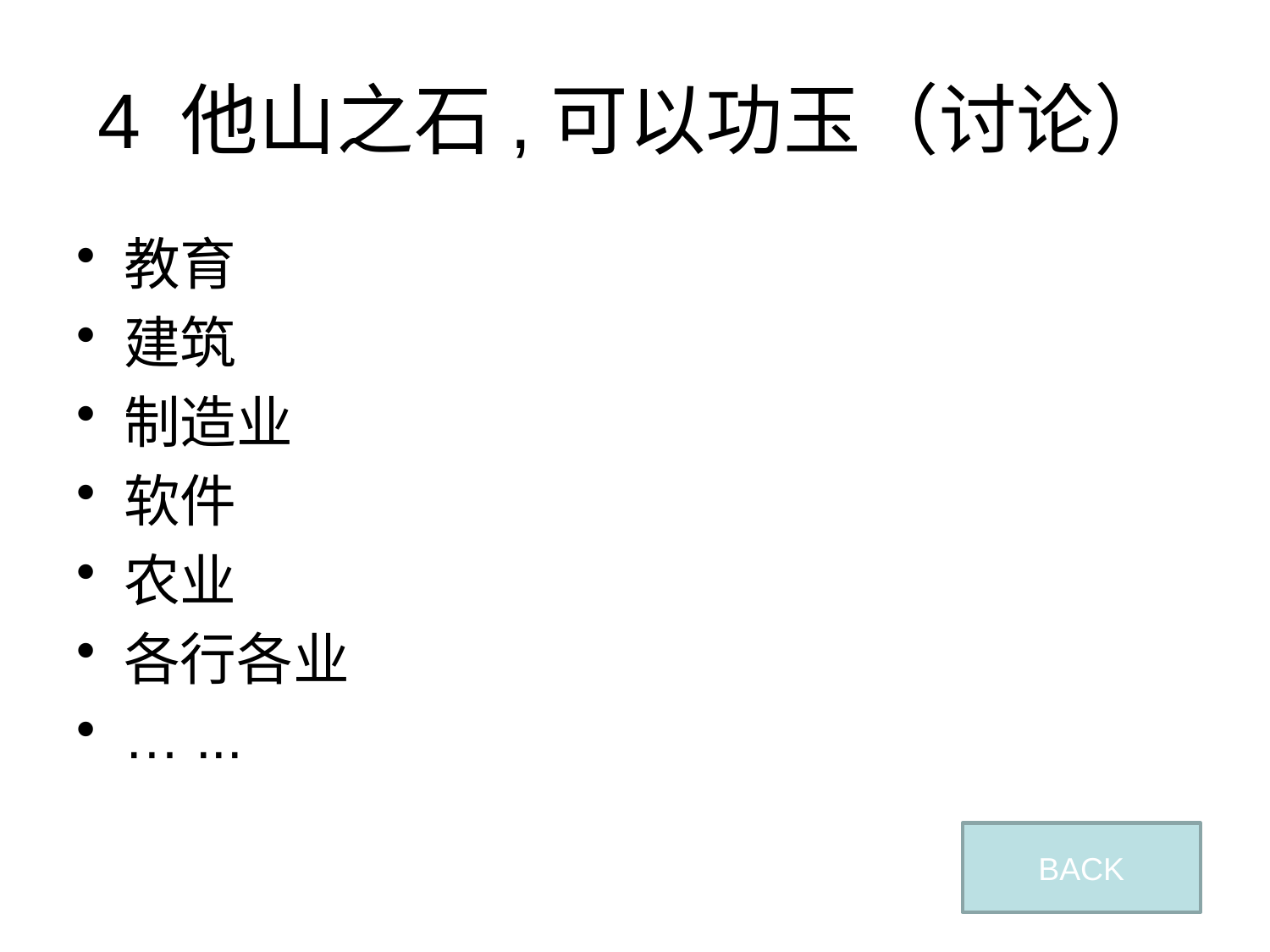

# 4 他山之石,可以功玉（讨论）
教育
建筑
制造业
软件
农业
各行各业
… ...
BACK